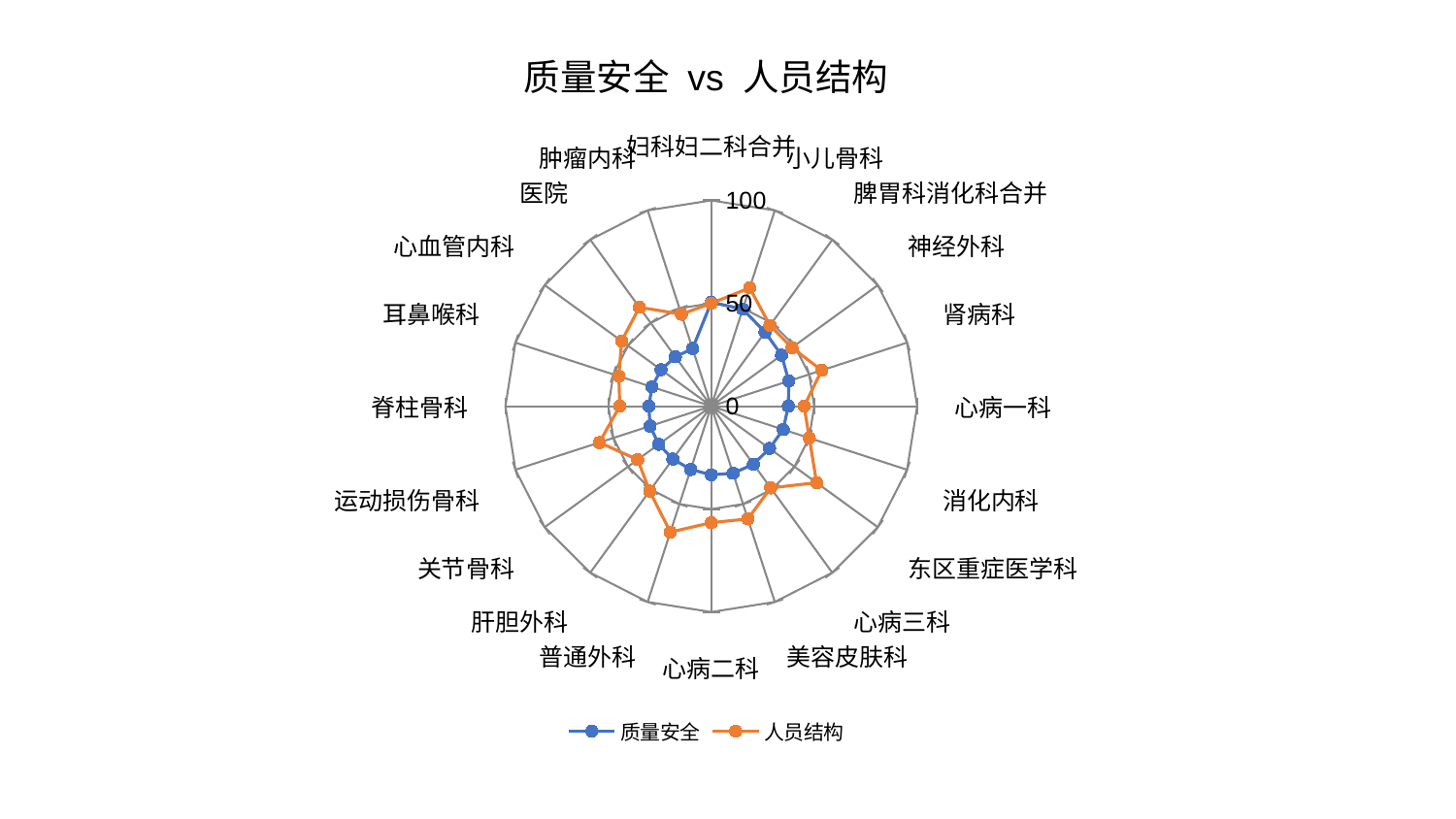

### Chart: 质量安全 vs 人员结构

| Category | 质量安全 | 人员结构 |
|---|---|---|
| 妇科妇二科合并 | 50.50771842951208 | 49.97767686858323 |
| 小儿骨科 | 49.56633772292795 | 60.43719806058585 |
| 脾胃科消化科合并 | 44.478691963668794 | 48.526326814817075 |
| 神经外科 | 42.219233939355895 | 48.41388659465555 |
| 肾病科 | 39.60807525780814 | 56.41220708142126 |
| 心病一科 | 37.44221336116528 | 45.11903273612635 |
| 消化内科 | 36.73039834398852 | 50.05791610271096 |
| 东区重症医学科 | 34.96938605359185 | 63.2538252690333 |
| 心病三科 | 34.85918962611525 | 49.083147069891346 |
| 美容皮肤科 | 34.29766510739201 | 57.5849769812338 |
| 心病二科 | 33.36390251199739 | 56.6186659529264 |
| 普通外科 | 32.33048727657747 | 64.3296137543599 |
| 肝胆外科 | 31.777852258321268 | 50.95703732709713 |
| 关节骨科 | 31.545167961181864 | 44.195343162485955 |
| 运动损伤骨科 | 31.27919446457065 | 57.1562961830663 |
| 脊柱骨科 | 30.328450696220347 | 44.43922006025116 |
| 耳鼻喉科 | 30.311695309853654 | 47.201327658590074 |
| 心血管内科 | 30.15631794965946 | 53.84051276057573 |
| 医院 | 29.656076414679877 | 59.40036921923445 |
| 肿瘤内科 | 29.459536809021706 | 47.01921890194114 |
7